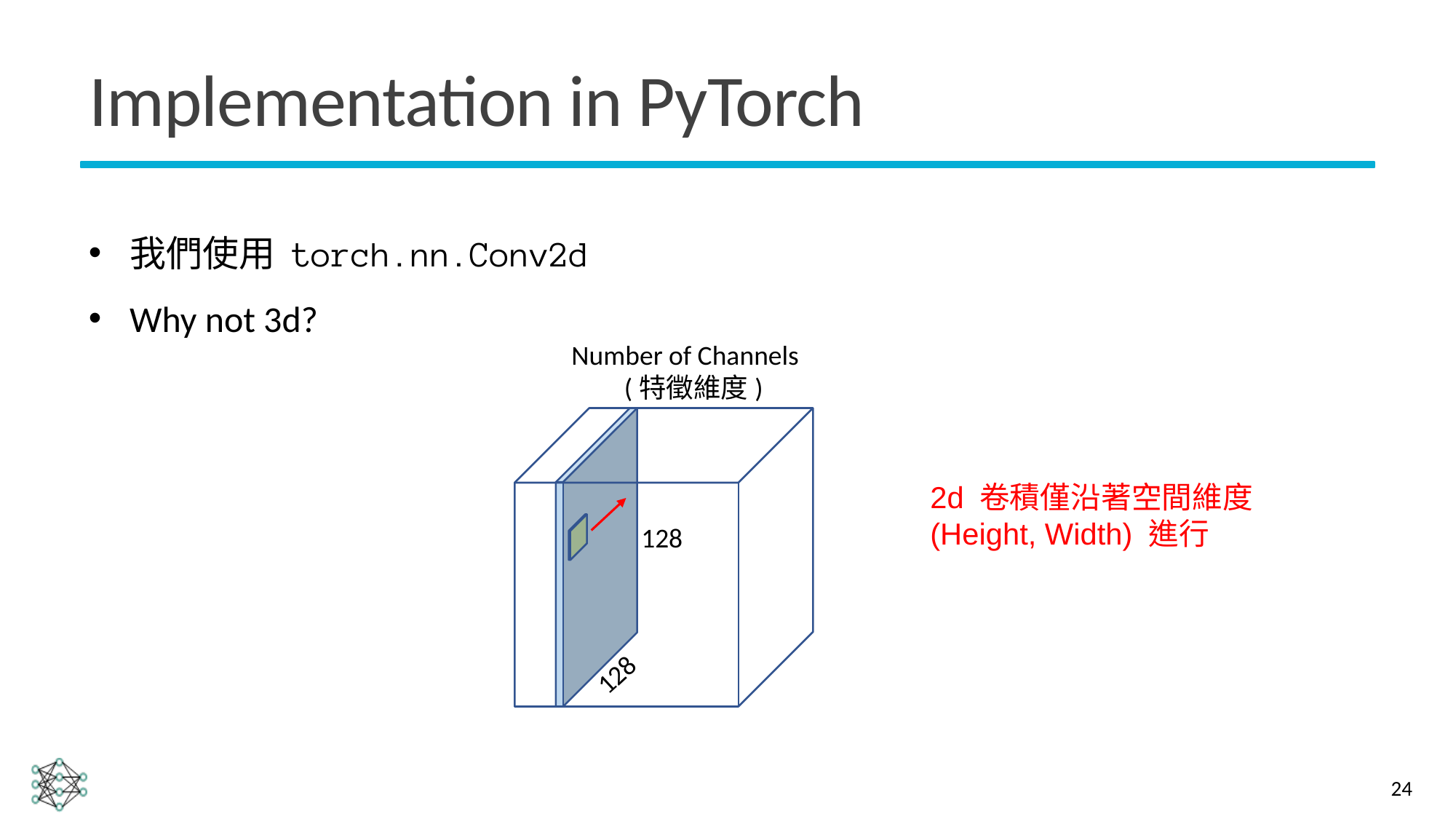

# Implementation in PyTorch
我們使用 torch.nn.Conv2d
Why not 3d?
Number of Channels
(特徵維度)

2d 卷積僅沿著空間維度 (Height, Width) 進行

128
128
24